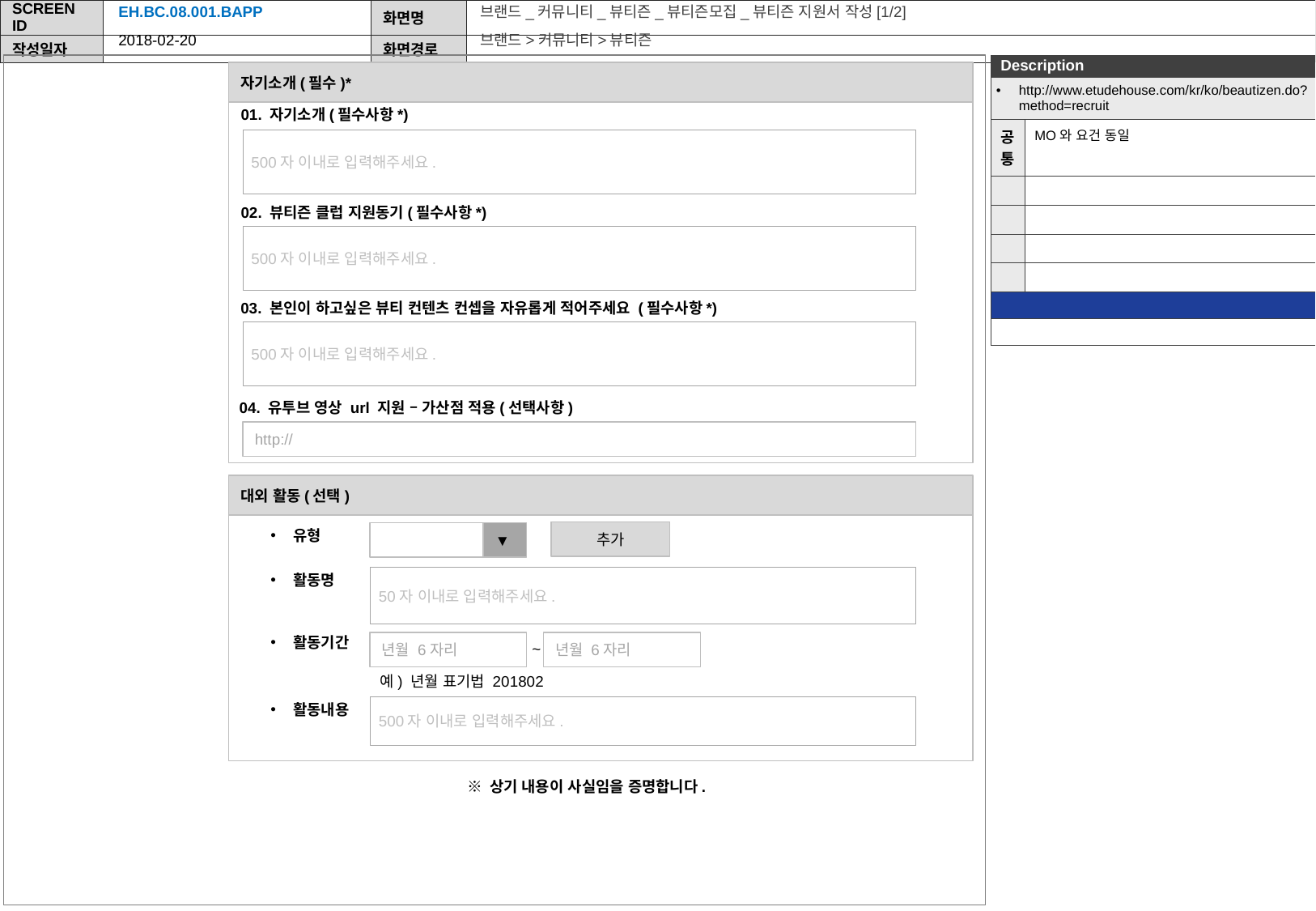

EH.BC.08.001.BAPP
브랜드_커뮤니티_뷰티즌_뷰티즌모집_뷰티즌 지원서 작성[1/2]
2018-02-20
브랜드>커뮤니티>뷰티즌

| Description |  |
| --- | --- |
| http://www.etudehouse.com/kr/ko/beautizen.do?method=recruit |  |
| 공통 | MO와 요건 동일 |
|  |  |
|  |  |
|  |  |
|  |  |
|  |  |
|  |  |

자기소개(필수)*
01. 자기소개(필수사항*)
500자 이내로 입력해주세요.
02. 뷰티즌 클럽 지원동기(필수사항*)
500자 이내로 입력해주세요.
03. 본인이 하고싶은 뷰티 컨텐츠 컨셉을 자유롭게 적어주세요 (필수사항*)
500자 이내로 입력해주세요.
04. 유투브 영상 url 지원 – 가산점 적용(선택사항)
http://

대외 활동(선택)
유형
추가
▼

활동명
50자 이내로 입력해주세요.
활동기간
년월 6자리
년월 6자리
~
예) 년월 표기법 201802
활동내용
500자 이내로 입력해주세요.
※ 상기 내용이 사실임을 증명합니다.